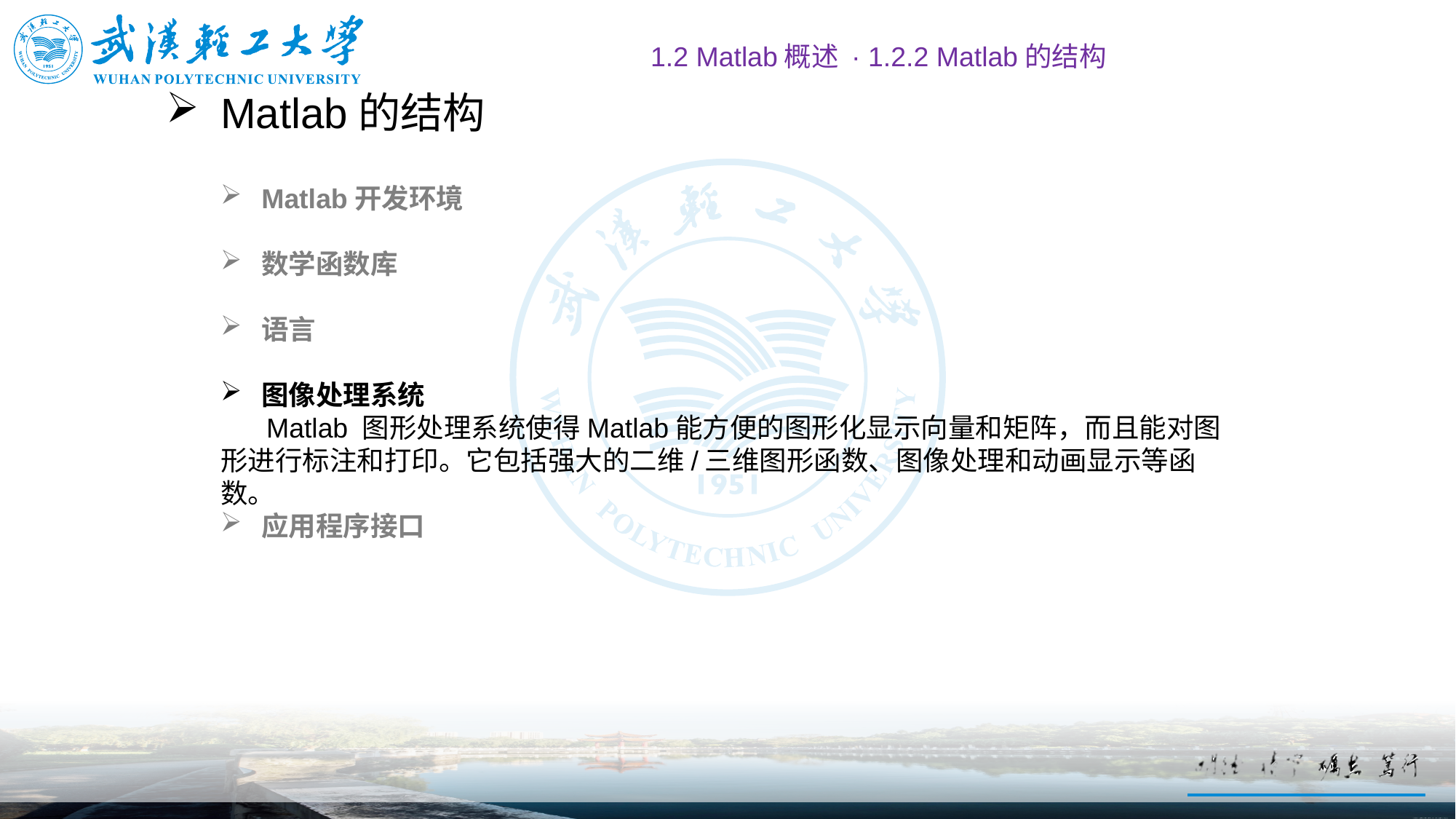

1.2 Matlab概述 · 1.2.2 Matlab的结构
# Matlab的结构
Matlab开发环境

数学函数库

语言

图像处理系统
      Matlab 图形处理系统使得Matlab能方便的图形化显示向量和矩阵，而且能对图形进行标注和打印。它包括强大的二维/三维图形函数、图像处理和动画显示等函数。
应用程序接口